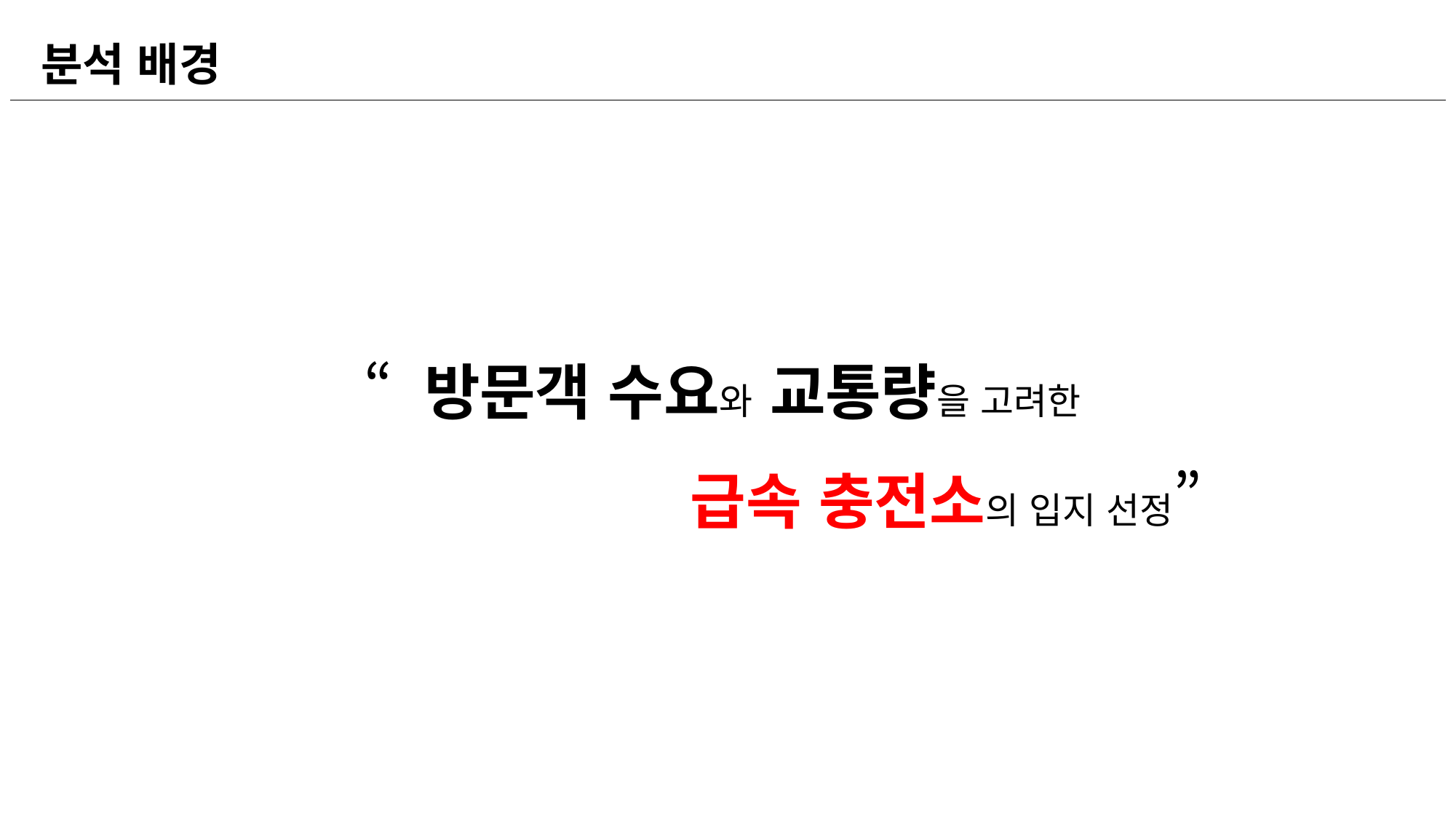

분석 배경
“ 방문객 수요와 교통량을 고려한
                         급속 충전소의 입지 선정”